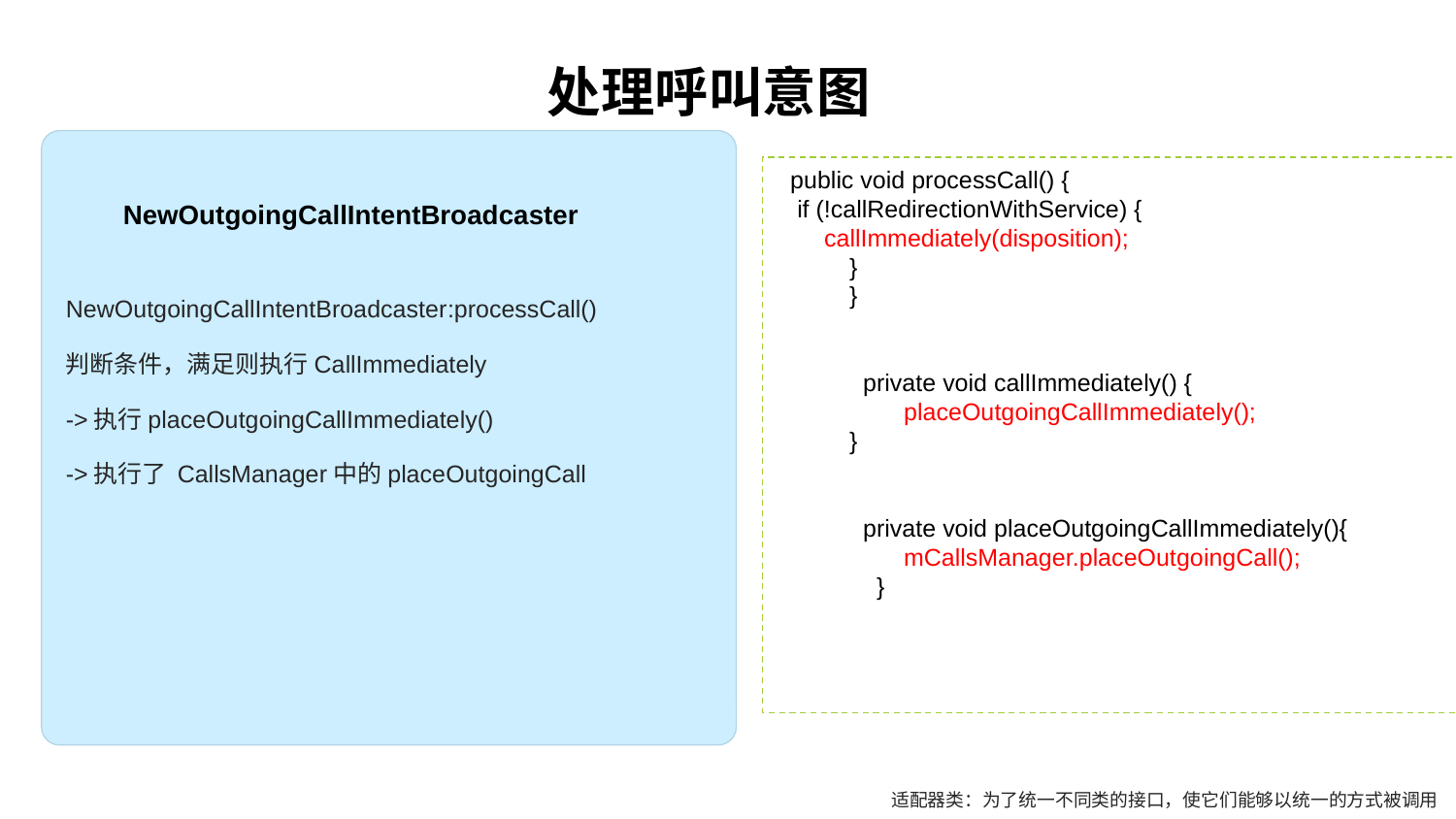

处理呼叫意图

  public void processCall() {
   if (!callRedirectionWithService) {
       callImmediately(disposition);
}
}

  private void callImmediately() {
        placeOutgoingCallImmediately();
}

  private void placeOutgoingCallImmediately(){
        mCallsManager.placeOutgoingCall();
    }
NewOutgoingCallIntentBroadcaster
NewOutgoingCallIntentBroadcaster:processCall()
判断条件，满足则执行CallImmediately
->执行placeOutgoingCallImmediately()
->执行了 CallsManager中的placeOutgoingCall
适配器类：为了统一不同类的接口，使它们能够以统一的方式被调用